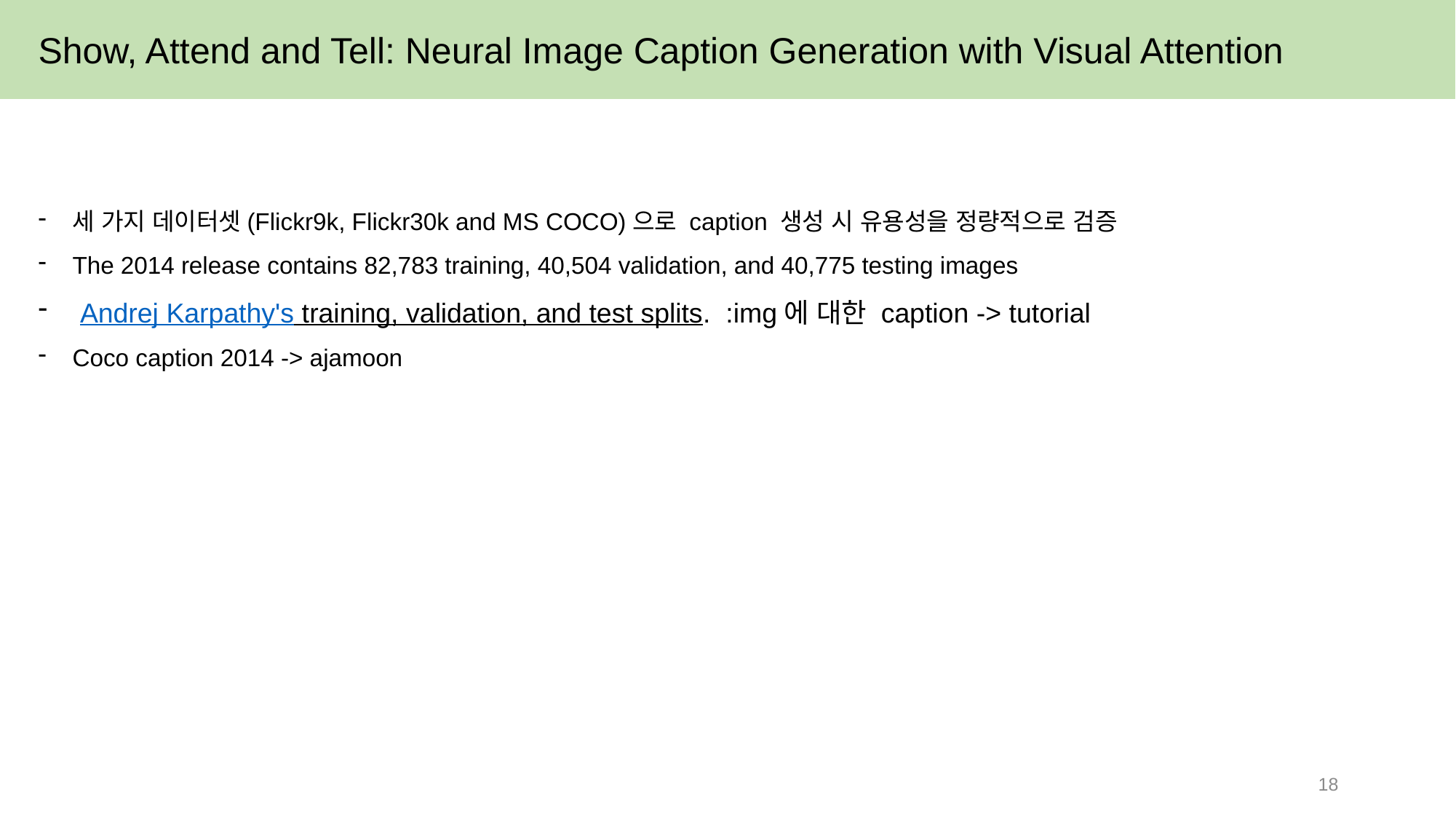

Show, Attend and Tell: Neural Image Caption Generation with Visual Attention
세 가지 데이터셋(Flickr9k, Flickr30k and MS COCO)으로 caption 생성 시 유용성을 정량적으로 검증
The 2014 release contains 82,783 training, 40,504 validation, and 40,775 testing images
 Andrej Karpathy's training, validation, and test splits.  :img에 대한 caption -> tutorial
Coco caption 2014 -> ajamoon
18